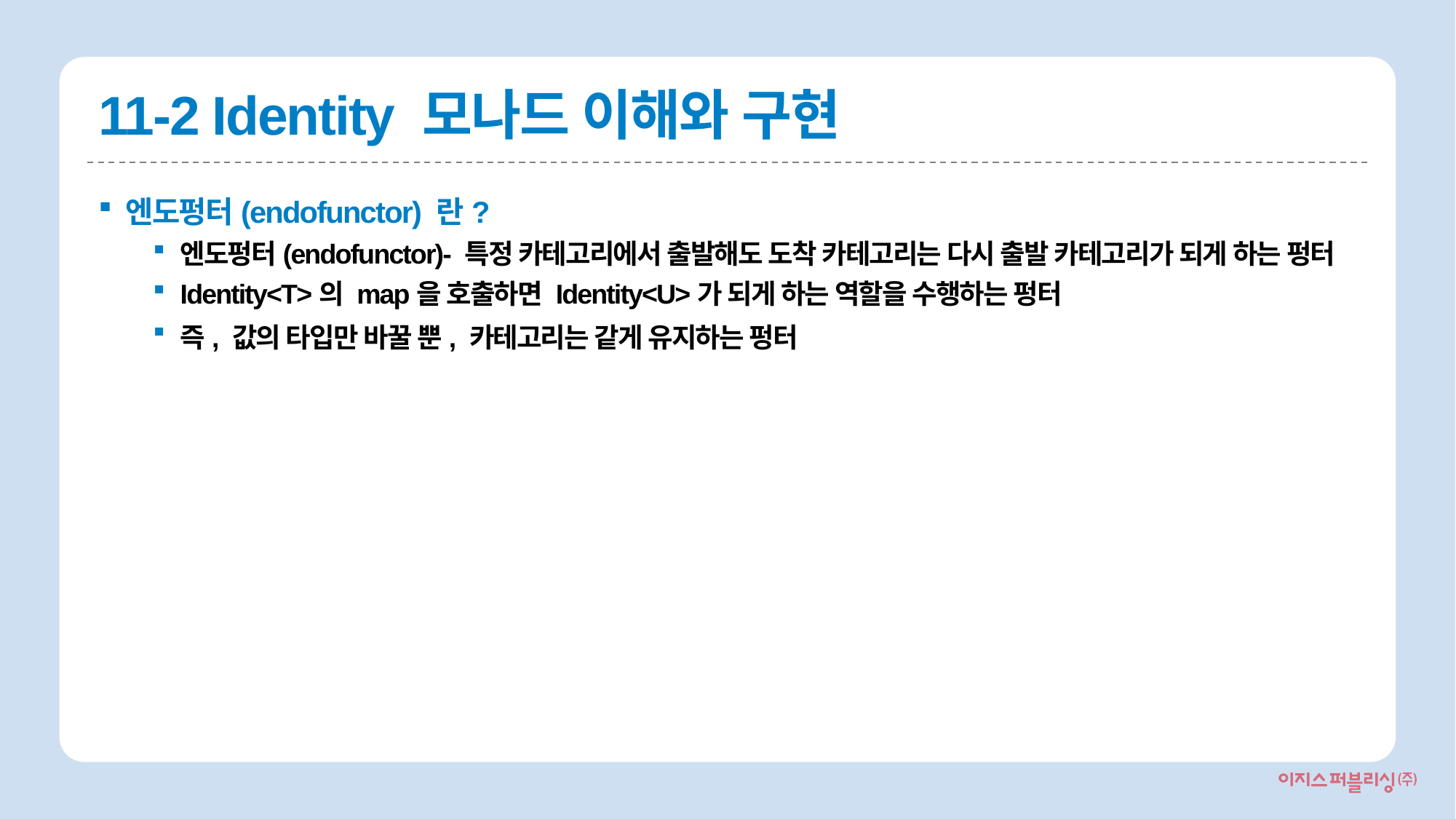

# 11-2 Identity 모나드 이해와 구현
엔도펑터(endofunctor) 란?
엔도펑터(endofunctor)- 특정 카테고리에서 출발해도 도착 카테고리는 다시 출발 카테고리가 되게 하는 펑터
Identity<T>의 map을 호출하면 Identity<U>가 되게 하는 역할을 수행하는 펑터
즉, 값의 타입만 바꿀 뿐, 카테고리는 같게 유지하는 펑터